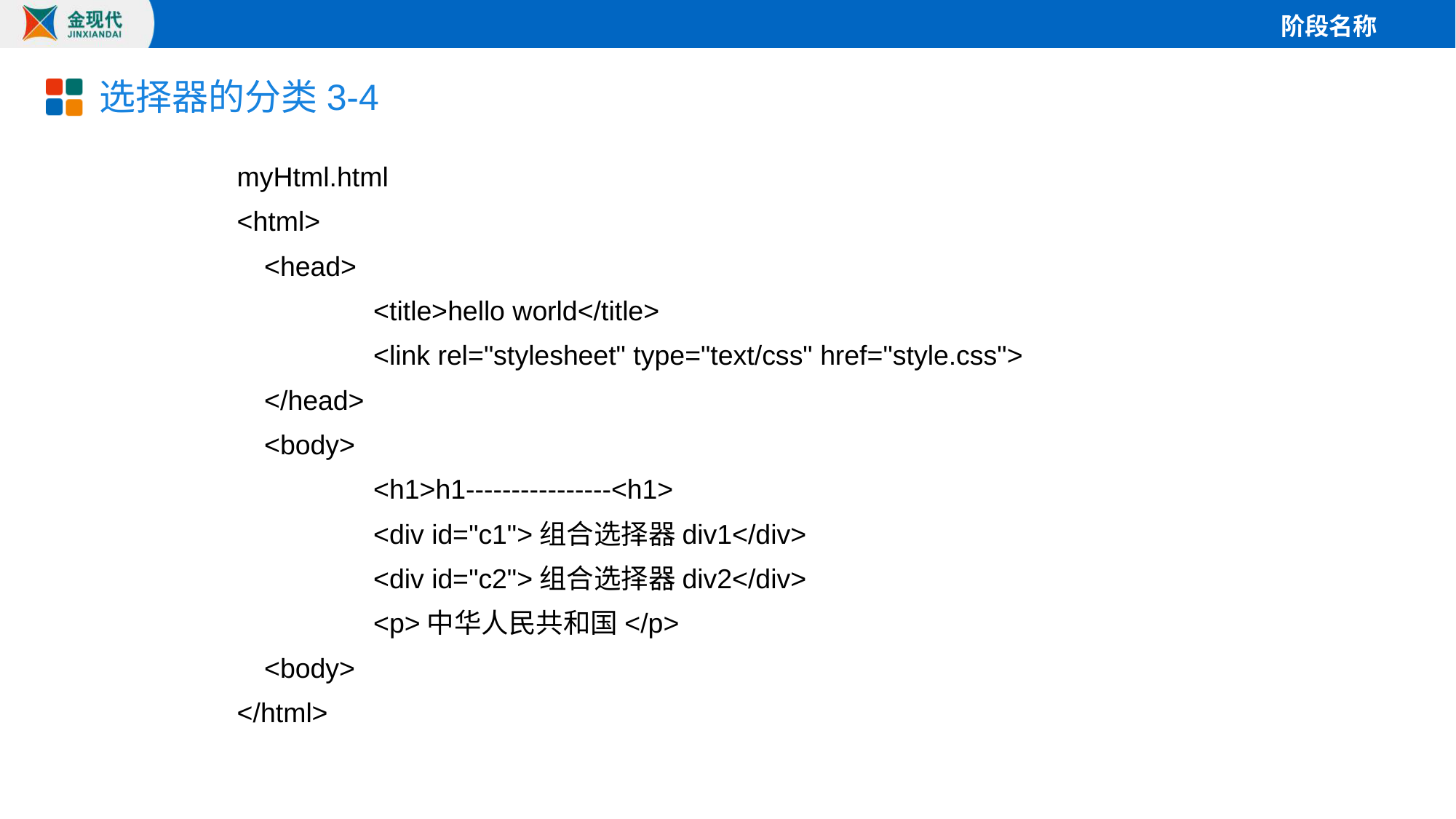

# 选择器的分类3-4
myHtml.html
<html>
	<head>
		<title>hello world</title>
		<link rel="stylesheet" type="text/css" href="style.css">
	</head>
	<body>
		<h1>h1----------------<h1>
		<div id="c1">组合选择器div1</div>
		<div id="c2">组合选择器div2</div>
		<p>中华人民共和国</p>
	<body>
</html>